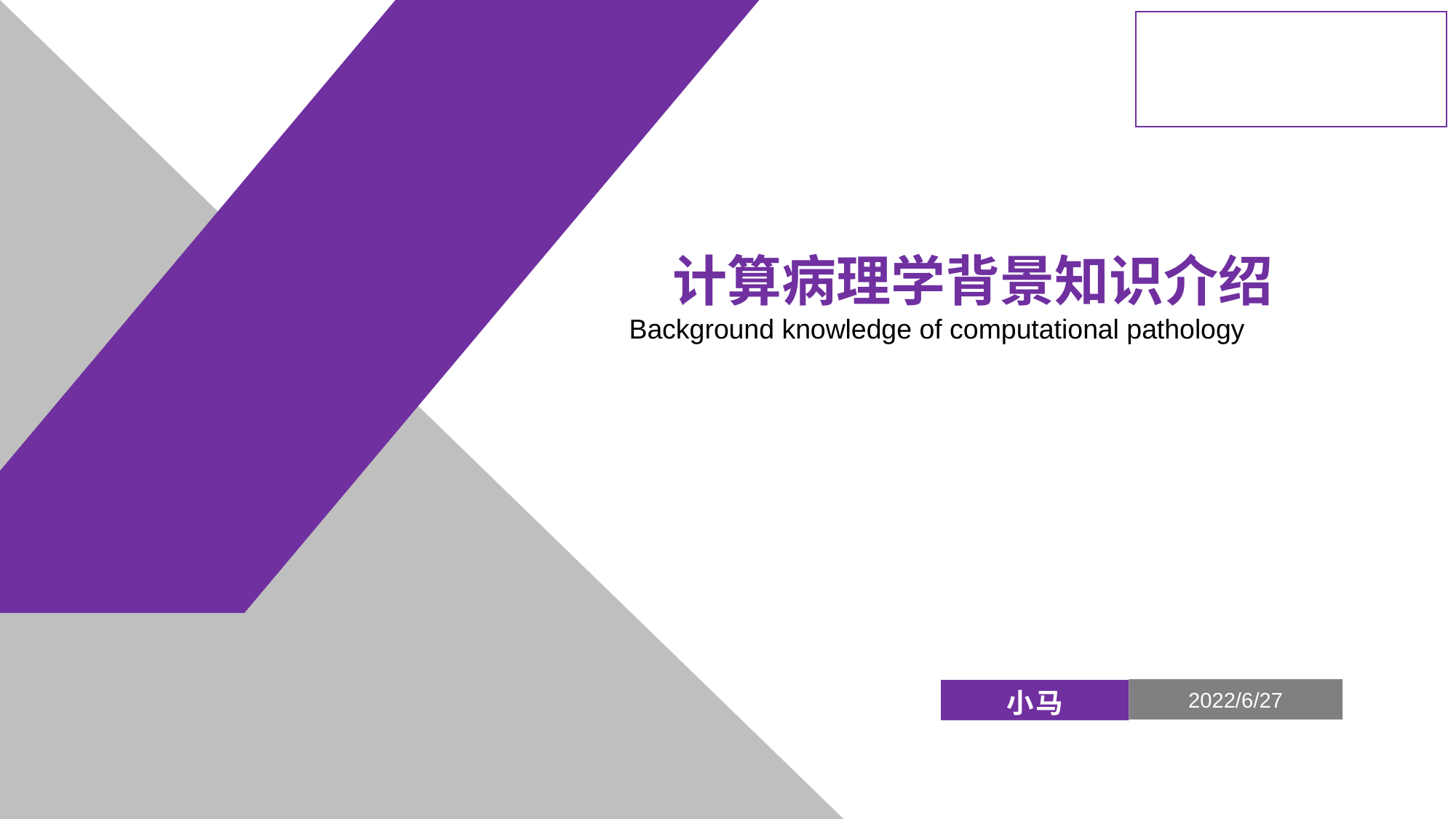

计算病理学背景知识介绍
Background knowledge of computational pathology
2022/6/27
小马